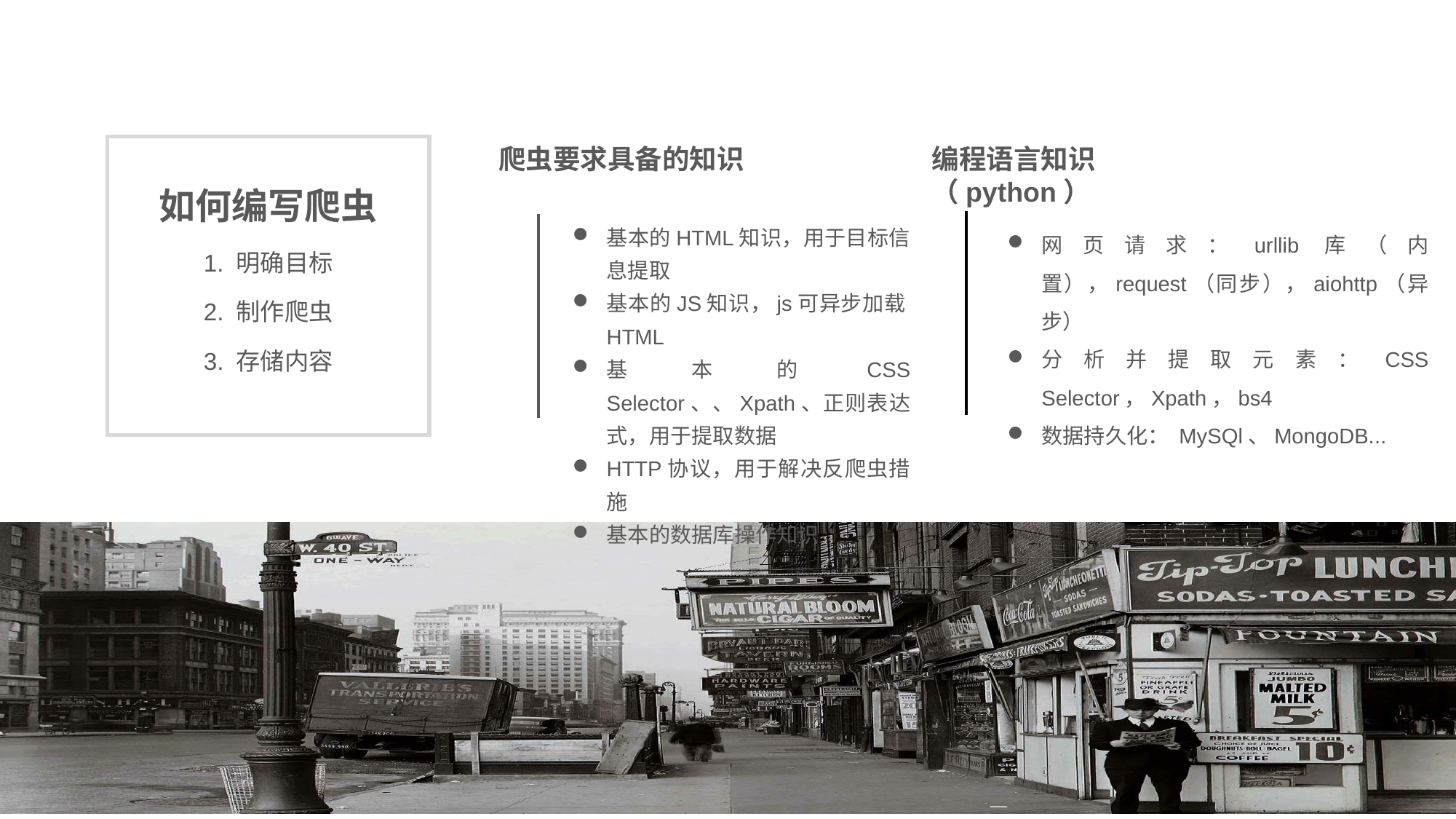

如何编写爬虫
1. 明确目标
2. 制作爬虫
3. 存储内容

爬虫要求具备的知识
编程语言知识（python）
基本的HTML知识，用于目标信息提取
基本的JS知识，js可异步加载HTML
基本的CSS Selector、、Xpath、正则表达式，用于提取数据
HTTP协议，用于解决反爬虫措施
基本的数据库操作知识
网页请求：urllib库（内置），request（同步），aiohttp（异步）
分析并提取元素：CSS Selector，Xpath，bs4
数据持久化： MySQl、MongoDB...